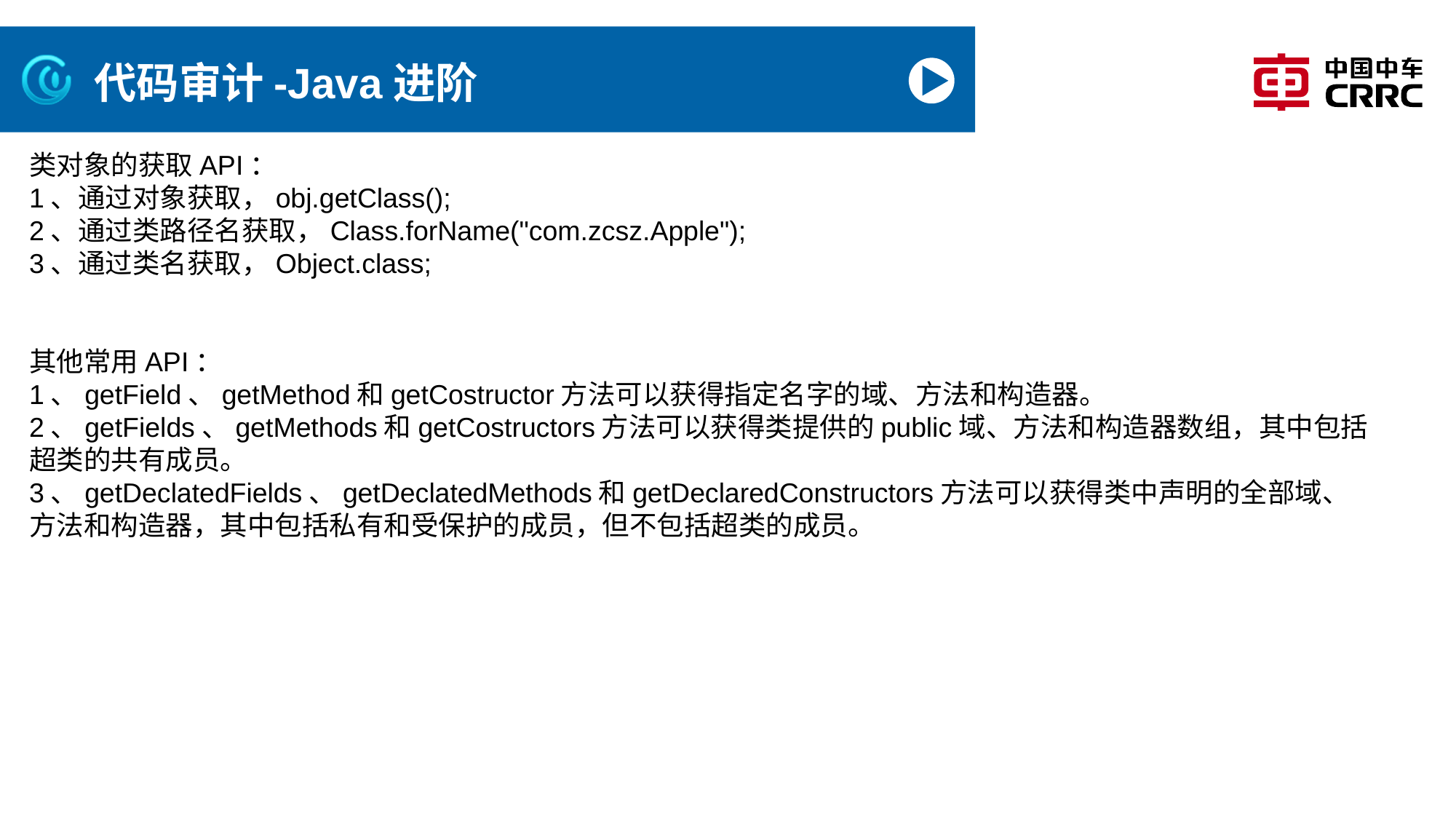

# 代码审计-Java进阶
类对象的获取API：
1、通过对象获取，obj.getClass();
2、通过类路径名获取，Class.forName("com.zcsz.Apple");
3、通过类名获取，Object.class;

其他常用API：
1、getField、getMethod和getCostructor方法可以获得指定名字的域、方法和构造器。
2、getFields、getMethods和getCostructors方法可以获得类提供的public域、方法和构造器数组，其中包括超类的共有成员。
3、getDeclatedFields、getDeclatedMethods和getDeclaredConstructors方法可以获得类中声明的全部域、方法和构造器，其中包括私有和受保护的成员，但不包括超类的成员。

110